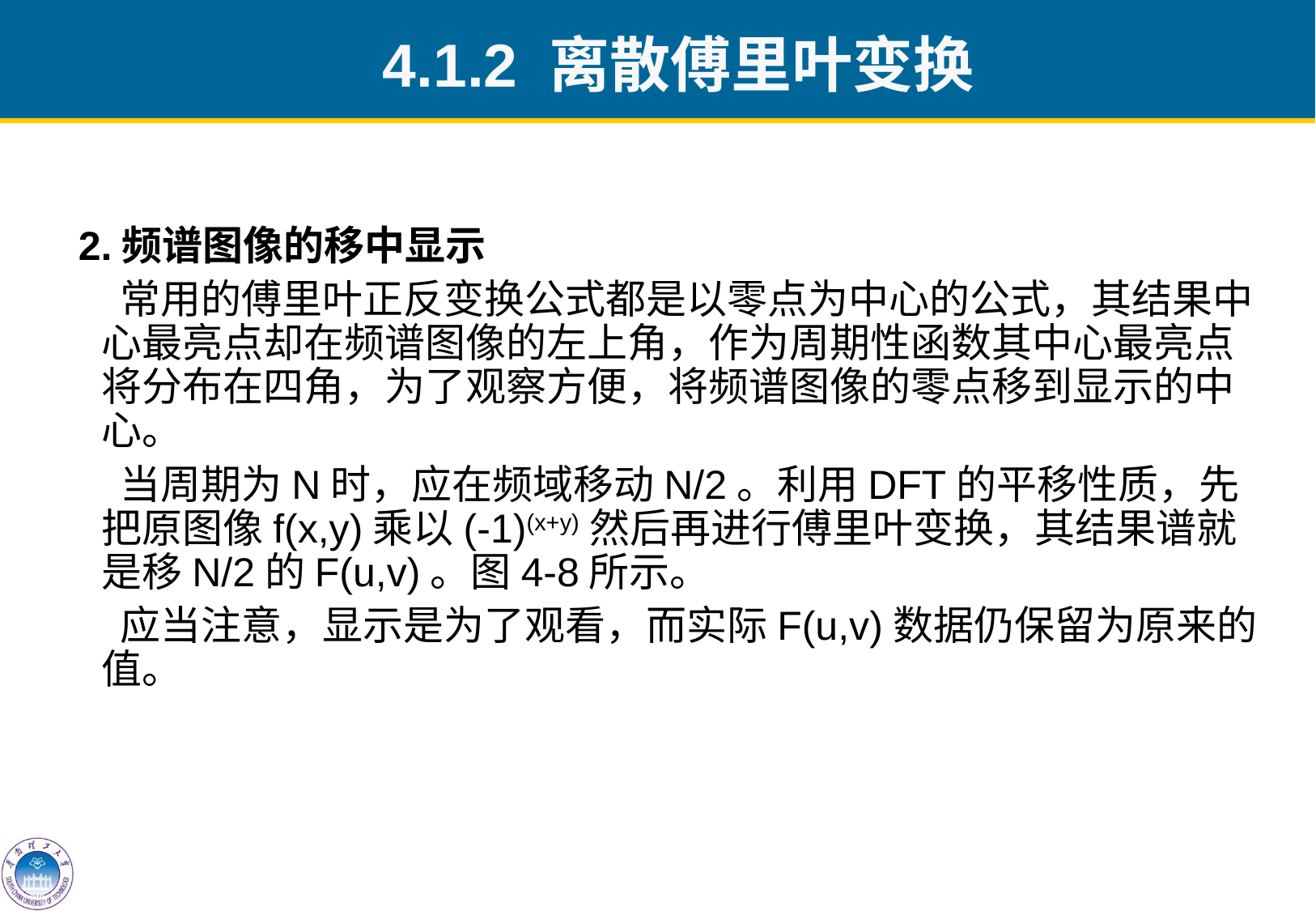

4.1.2 离散傅里叶变换
  2.频谱图像的移中显示
      常用的傅里叶正反变换公式都是以零点为中心的公式，其结果中心最亮点却在频谱图像的左上角，作为周期性函数其中心最亮点将分布在四角，为了观察方便，将频谱图像的零点移到显示的中心。
      当周期为N时，应在频域移动N/2。利用DFT的平移性质，先把原图像f(x,y)乘以(-1)(x+y)然后再进行傅里叶变换，其结果谱就是移N/2的F(u,v)。图4-8所示。
      应当注意，显示是为了观看，而实际F(u,v)数据仍保留为原来的值。